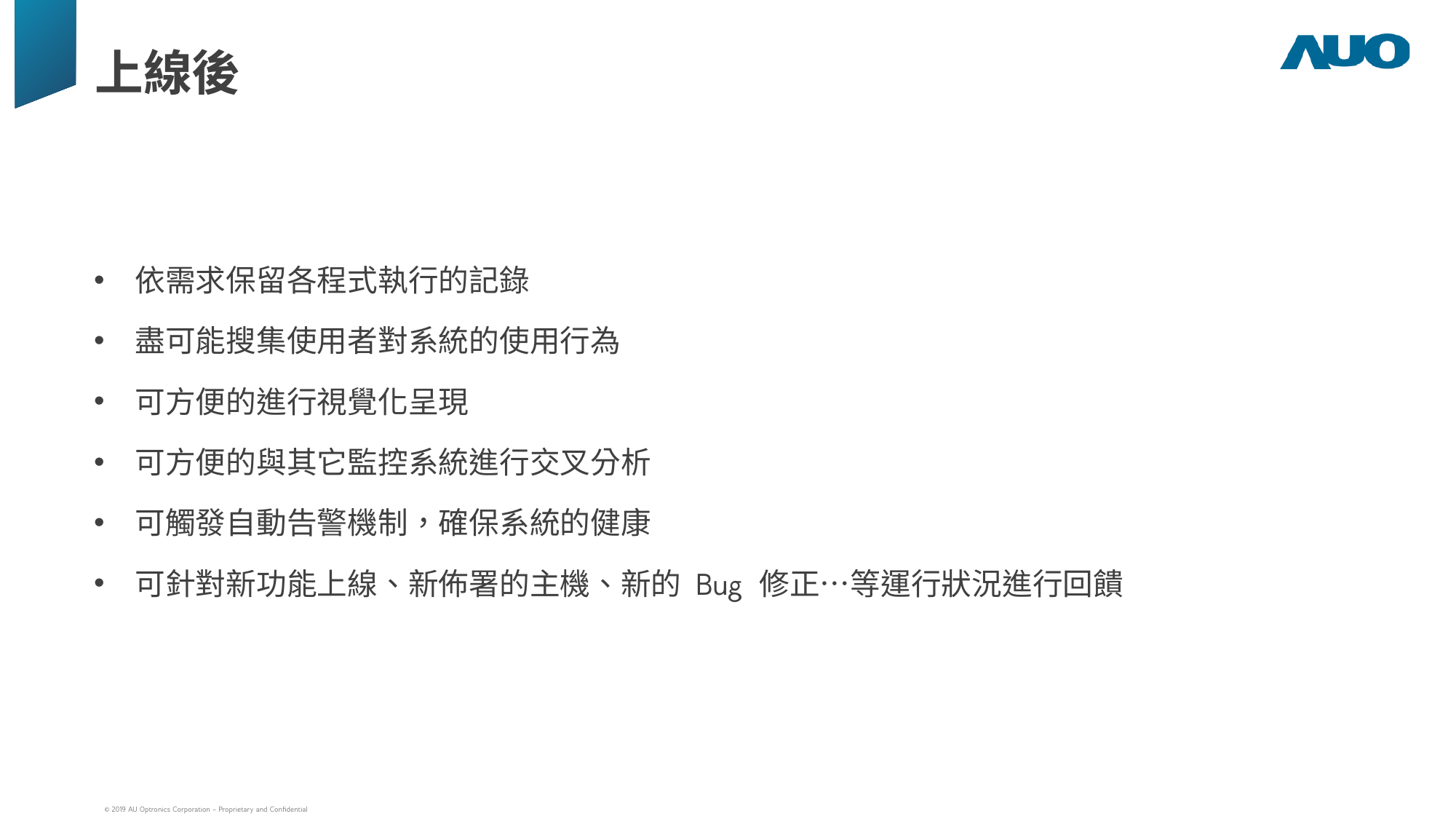

# 上線後
依需求保留各程式執行的記錄
盡可能搜集使用者對系統的使用行為
可方便的進行視覺化呈現
可方便的與其它監控系統進行交叉分析
可觸發自動告警機制，確保系統的健康
可針對新功能上線、新佈署的主機、新的 Bug 修正…等運行狀況進行回饋